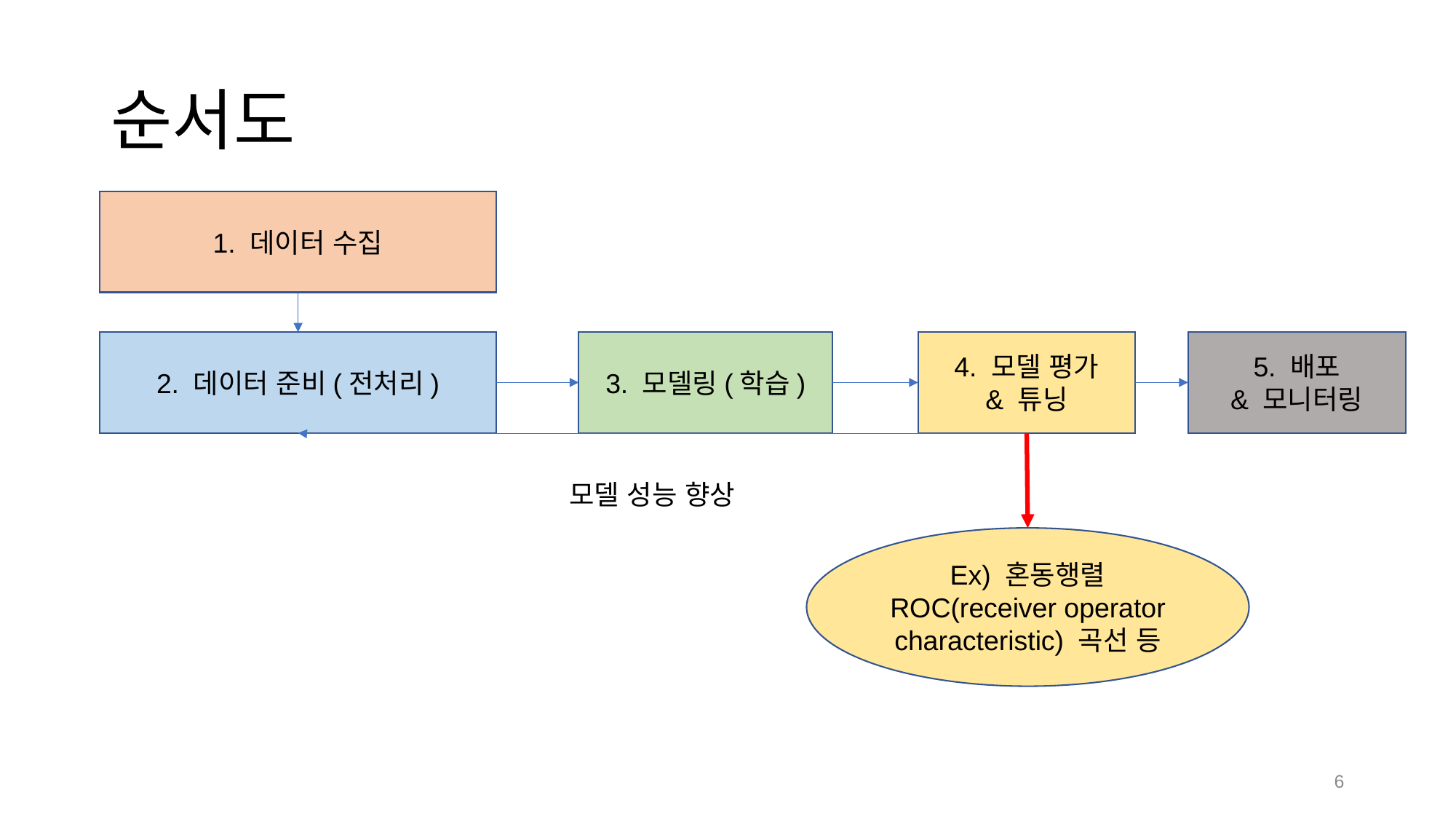

# 순서도
1. 데이터 수집
3. 모델링(학습)
5. 배포
& 모니터링
4. 모델 평가
& 튜닝
2. 데이터 준비(전처리)
모델 성능 향상
Ex) 혼동행렬
ROC(receiver operator characteristic) 곡선 등
6